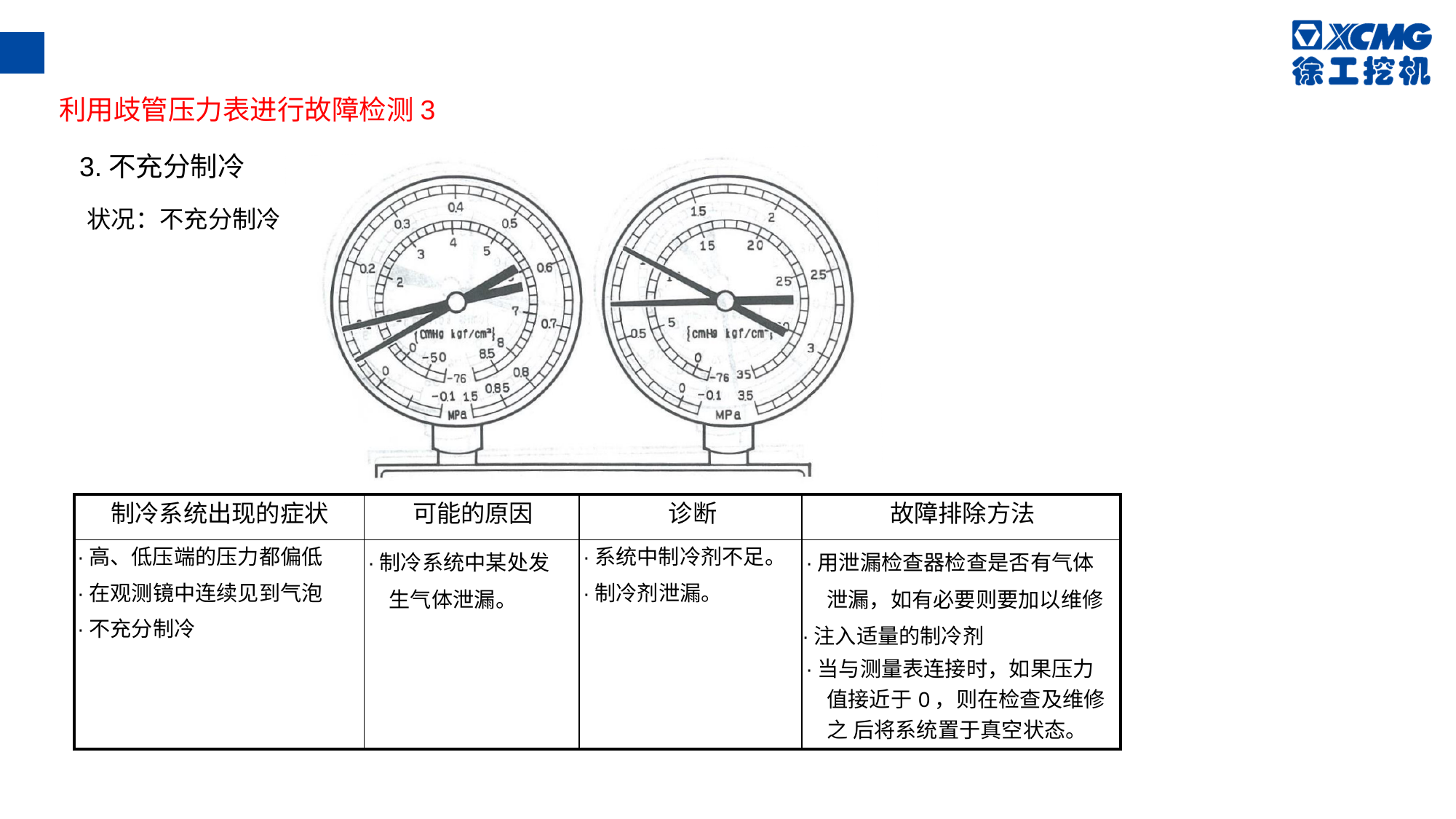

利用歧管压力表进行故障检测3
3.不充分制冷

状况：不充分制冷
| 制冷系统出现的症状 | 可能的原因 | 诊断 | 故障排除方法 |
| --- | --- | --- | --- |
| ·高、低压端的压力都偏低 ·在观测镜中连续见到气泡 ·不充分制冷 | ·制冷系统中某处发 生气体泄漏。 | ·系统中制冷剂不足。 ·制冷剂泄漏。 | ·用泄漏检查器检查是否有气体 泄漏，如有必要则要加以维修 ·注入适量的制冷剂 ·当与测量表连接时，如果压力 值接近于0，则在检查及维修之 后将系统置于真空状态。 |